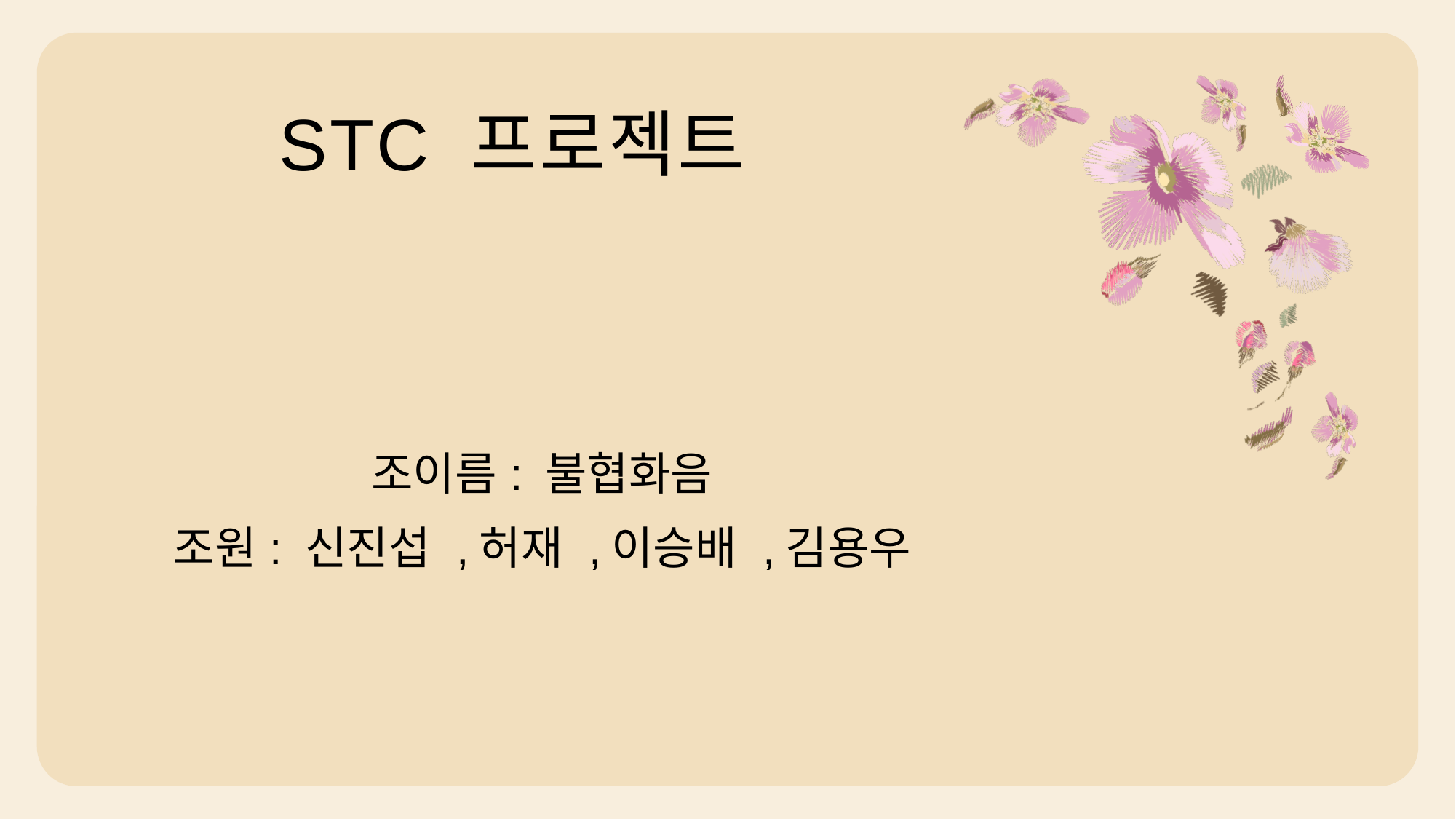

# STC 프로젝트
조이름: 불협화음
조원: 신진섭 ,허재 ,이승배 ,김용우